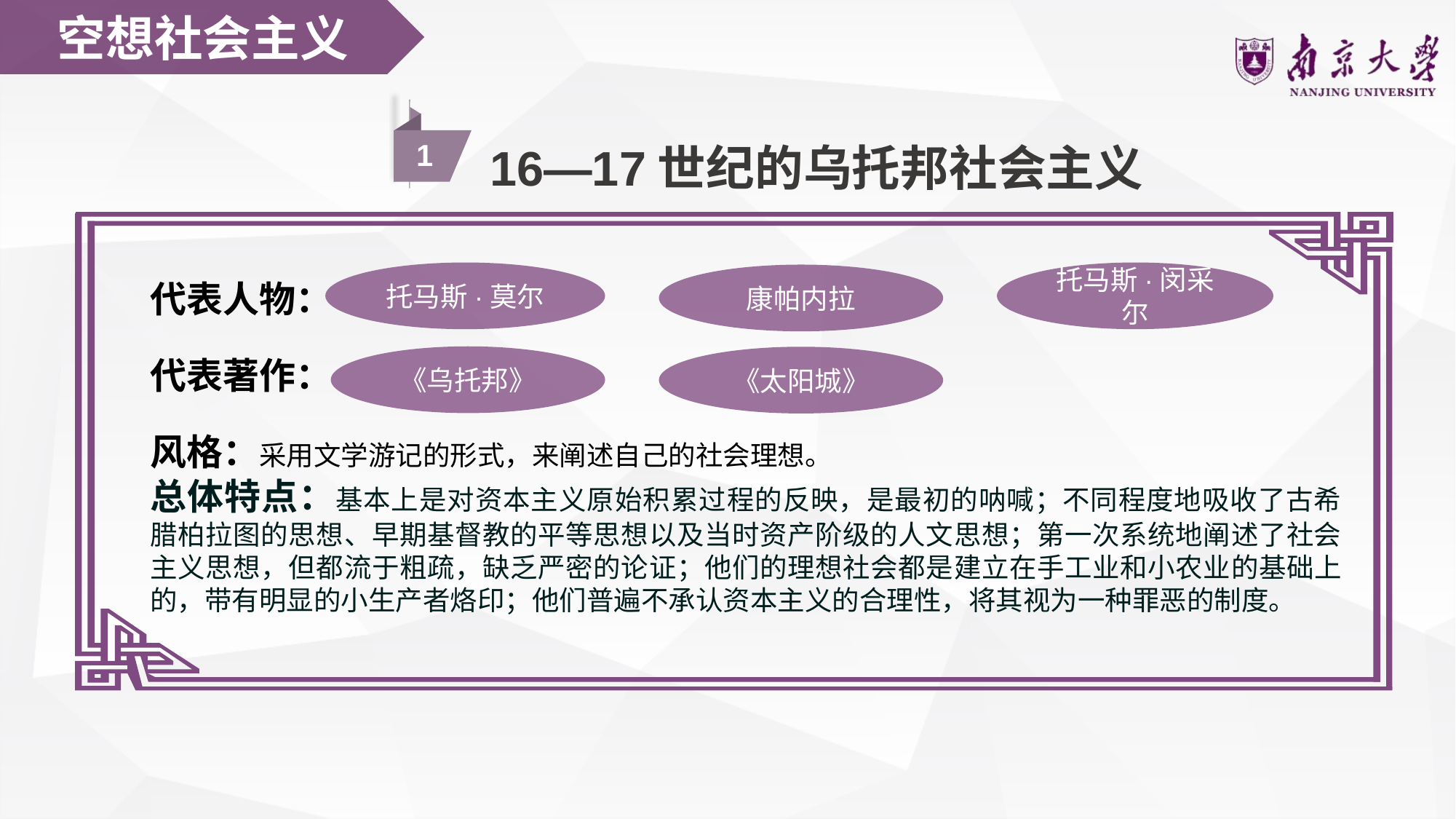

空想社会主义

1
16—17世纪的乌托邦社会主义

托马斯·莫尔
托马斯·闵采尔
康帕内拉
代表人物：

代表著作：

风格：采用文学游记的形式，来阐述自己的社会理想。
总体特点：基本上是对资本主义原始积累过程的反映，是最初的呐喊；不同程度地吸收了古希腊柏拉图的思想、早期基督教的平等思想以及当时资产阶级的人文思想；第一次系统地阐述了社会主义思想，但都流于粗疏，缺乏严密的论证；他们的理想社会都是建立在手工业和小农业的基础上的，带有明显的小生产者烙印；他们普遍不承认资本主义的合理性，将其视为一种罪恶的制度。
《乌托邦》
《太阳城》